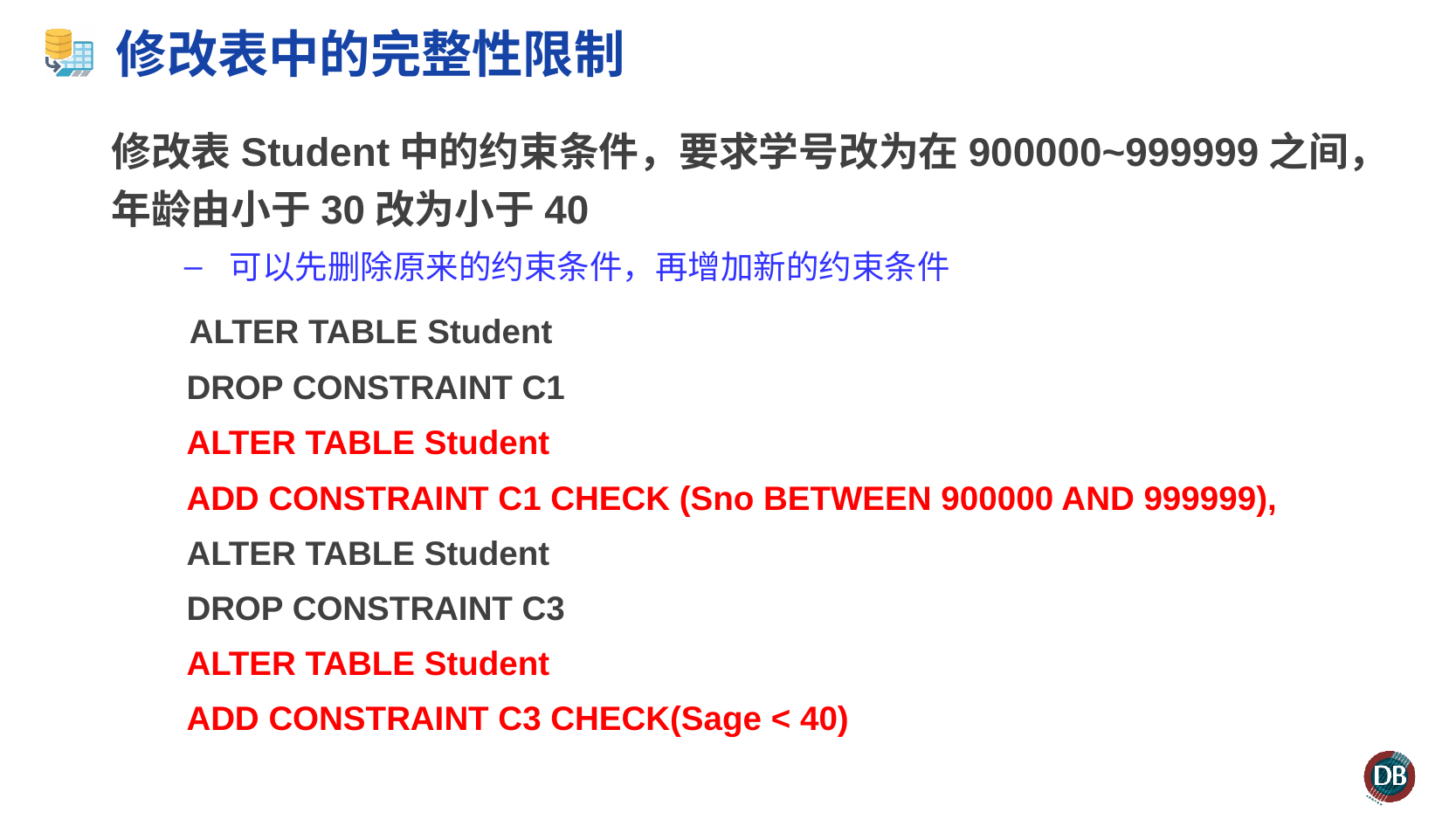

# 修改表中的完整性限制
修改表Student中的约束条件，要求学号改为在900000~999999之间，年龄由小于30改为小于40
可以先删除原来的约束条件，再增加新的约束条件
       ALTER TABLE Student
        DROP CONSTRAINT C1
        ALTER TABLE Student
        ADD CONSTRAINT C1 CHECK (Sno BETWEEN 900000 AND 999999),
        ALTER TABLE Student
        DROP CONSTRAINT C3
        ALTER TABLE Student
        ADD CONSTRAINT C3 CHECK(Sage < 40)